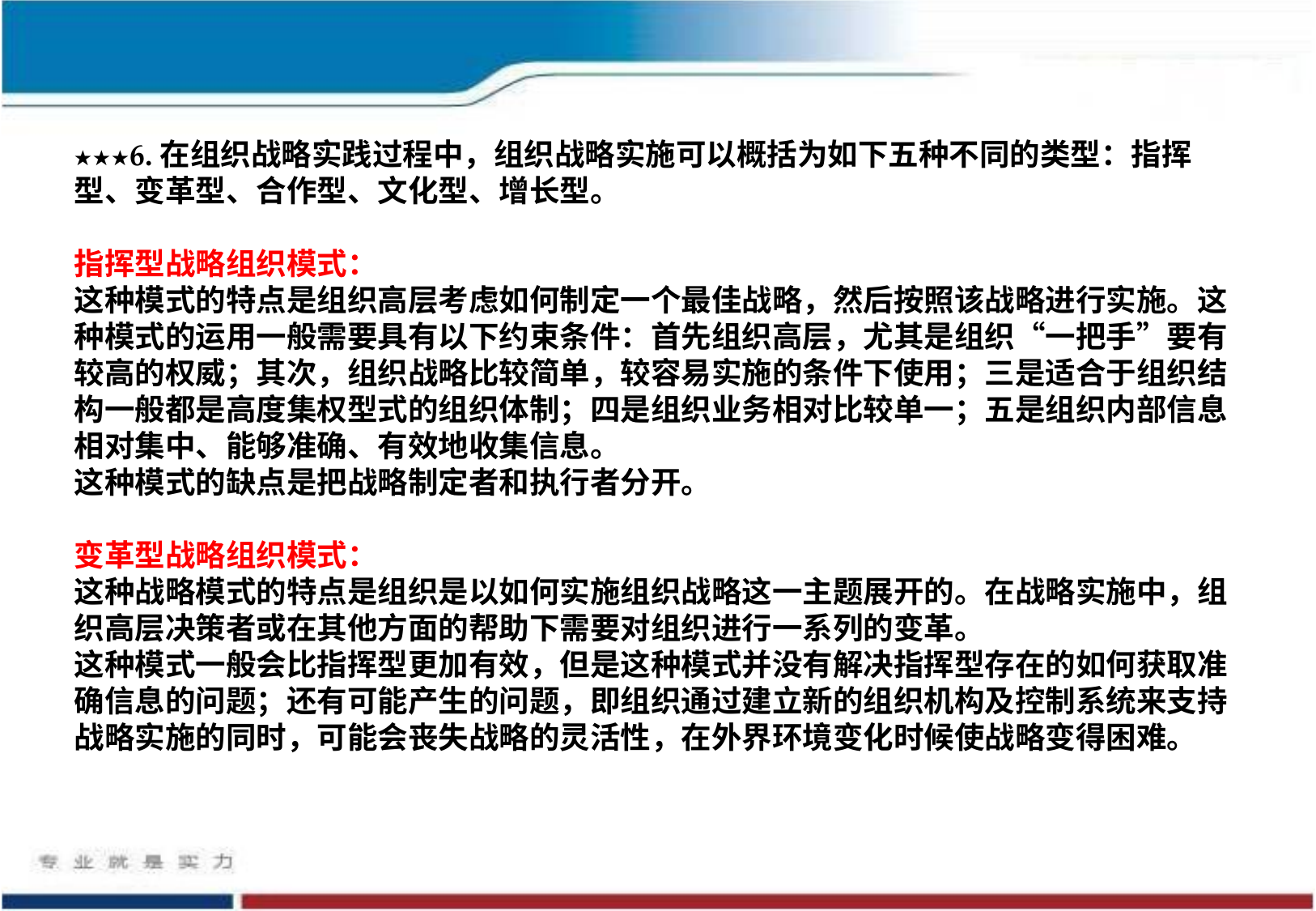

★★★6.在组织战略实践过程中，组织战略实施可以概括为如下五种不同的类型：指挥型、变革型、合作型、文化型、增长型。

指挥型战略组织模式：
这种模式的特点是组织高层考虑如何制定一个最佳战略，然后按照该战略进行实施。这种模式的运用一般需要具有以下约束条件：首先组织高层，尤其是组织“一把手”要有较高的权威；其次，组织战略比较简单，较容易实施的条件下使用；三是适合于组织结构一般都是高度集权型式的组织体制；四是组织业务相对比较单一；五是组织内部信息相对集中、能够准确、有效地收集信息。
这种模式的缺点是把战略制定者和执行者分开。

变革型战略组织模式：
这种战略模式的特点是组织是以如何实施组织战略这一主题展开的。在战略实施中，组织高层决策者或在其他方面的帮助下需要对组织进行一系列的变革。
这种模式一般会比指挥型更加有效，但是这种模式并没有解决指挥型存在的如何获取准确信息的问题；还有可能产生的问题，即组织通过建立新的组织机构及控制系统来支持战略实施的同时，可能会丧失战略的灵活性，在外界环境变化时候使战略变得困难。